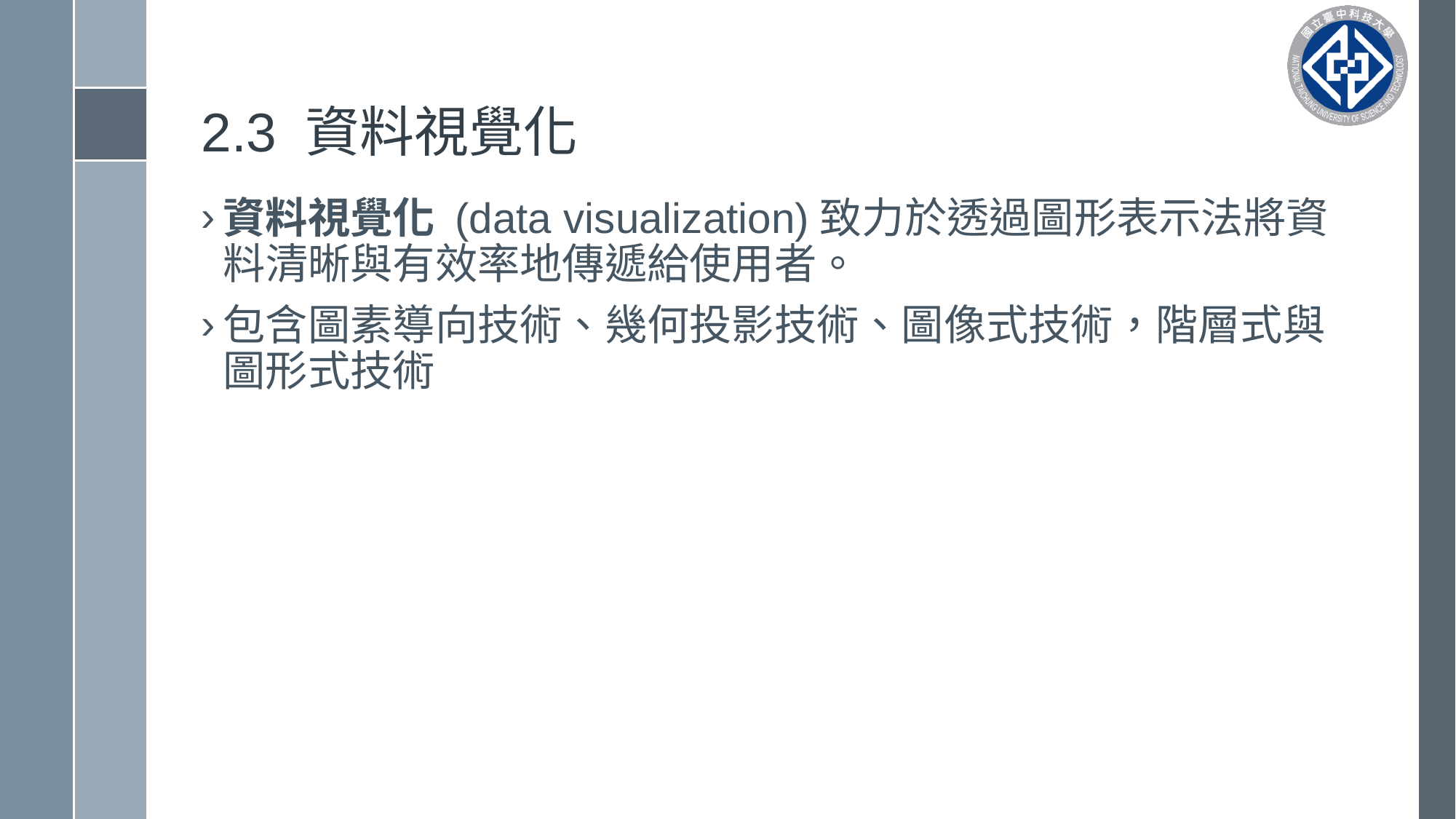

# 2.3 資料視覺化
資料視覺化 (data visualization)致力於透過圖形表示法將資料清晰與有效率地傳遞給使用者。
包含圖素導向技術、幾何投影技術、圖像式技術，階層式與圖形式技術